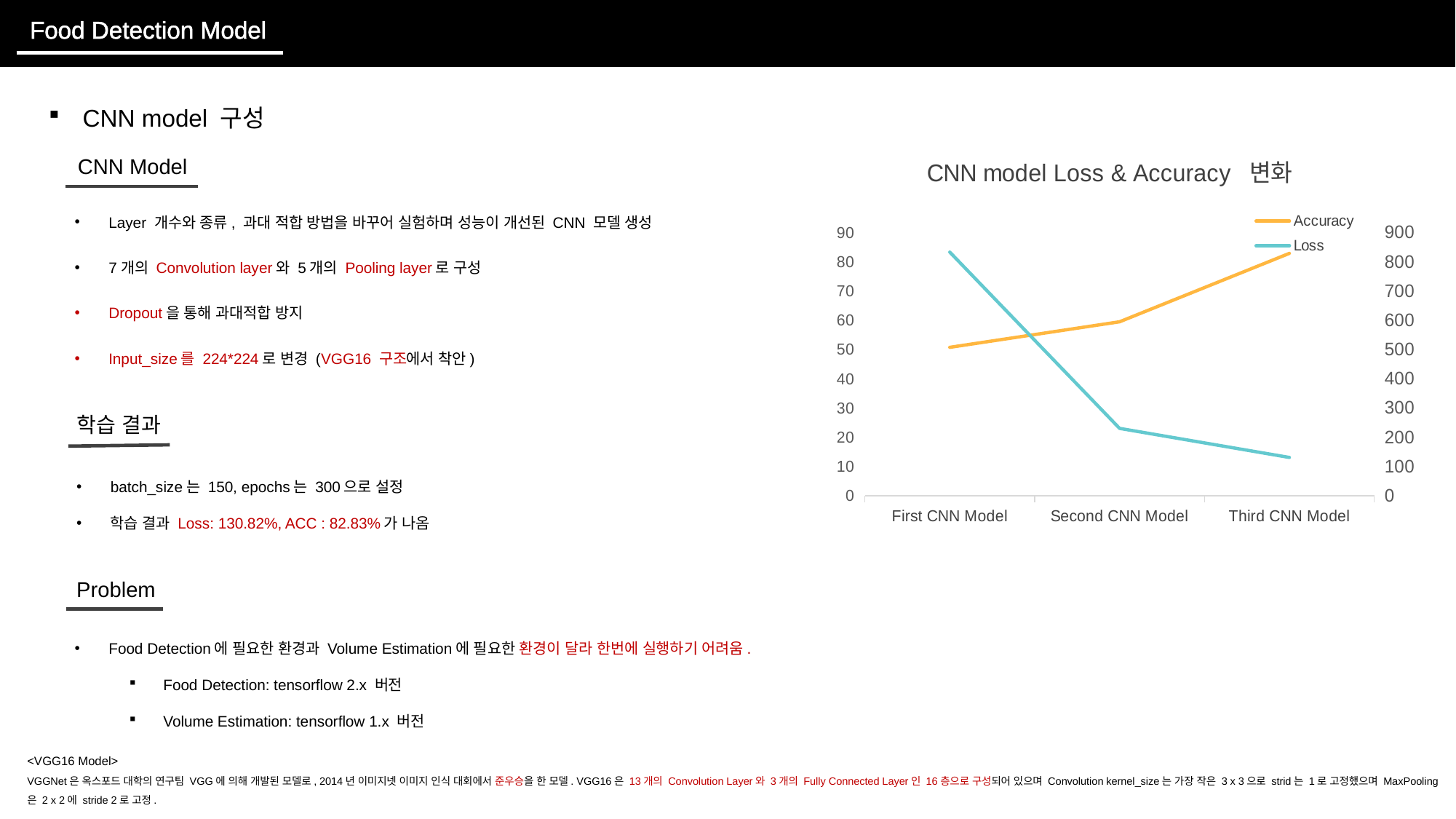

Food Detection Model
CNN model 구성

### Chart: CNN model Loss & Accuracy  변화

| Category | Accuracy | Loss |
|---|---|---|
| First CNN Model | 50.71 | 832.76 |
| Second CNN Model | 59.46 | 230.15 |
| Third CNN Model | 82.83 | 130.82 |
CNN Model
Layer 개수와 종류, 과대 적합 방법을 바꾸어 실험하며 성능이 개선된 CNN 모델 생성
7개의 Convolution layer와 5개의 Pooling layer로 구성
Dropout을 통해 과대적합 방지
Input_size를 224*224로 변경 (VGG16 구조에서 착안)
학습 결과
batch_size는 150, epochs는 300으로 설정
학습 결과 Loss: 130.82%, ACC : 82.83%가 나옴
Problem
Food Detection에 필요한 환경과 Volume Estimation에 필요한 환경이 달라 한번에 실행하기 어려움.
Food Detection: tensorflow 2.x 버전
Volume Estimation: tensorflow 1.x 버전
<VGG16 Model>
VGGNet은 옥스포드 대학의 연구팀 VGG에 의해 개발된 모델로, 2014년 이미지넷 이미지 인식 대회에서 준우승을 한 모델. VGG16은 13개의 Convolution Layer와 3개의 Fully Connected Layer인 16층으로 구성되어 있으며 Convolution kernel_size는 가장 작은 3 x 3으로 strid는 1로 고정했으며 MaxPooling은 2 x 2에 stride 2로 고정.